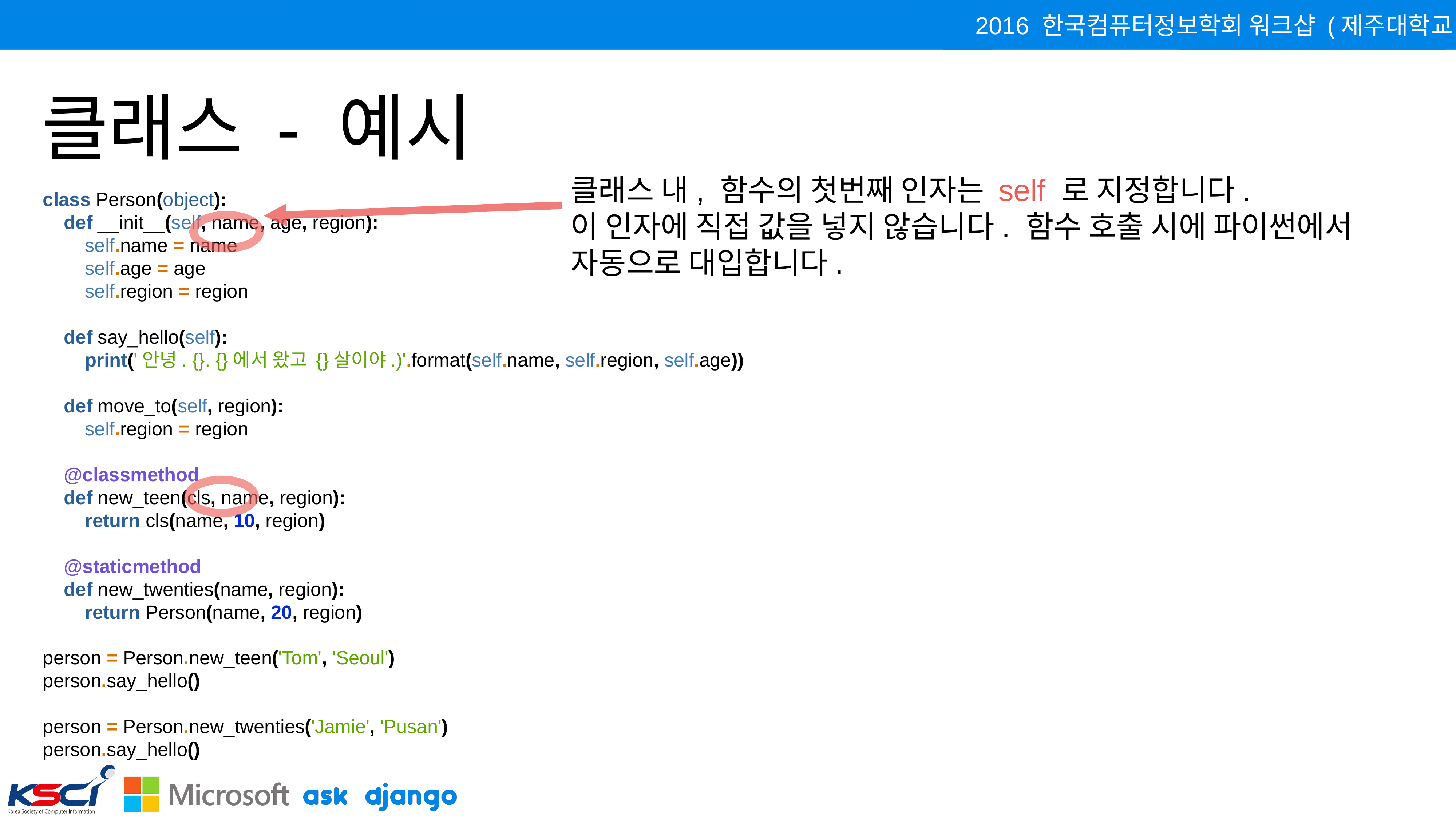

# 클래스 - 예시
클래스 내, 함수의 첫번째 인자는 self 로 지정합니다.
이 인자에 직접 값을 넣지 않습니다. 함수 호출 시에 파이썬에서
자동으로 대입합니다.
class Person(object):
    def __init__(self, name, age, region):
        self.name = name
        self.age = age
        self.region = region

    def say_hello(self):
        print('안녕. {}. {}에서 왔고 {}살이야.)'.format(self.name, self.region, self.age))

    def move_to(self, region):
        self.region = region

    @classmethod
    def new_teen(cls, name, region):
        return cls(name, 10, region)

    @staticmethod
    def new_twenties(name, region):
        return Person(name, 20, region)

person = Person.new_teen('Tom', 'Seoul')
person.say_hello()

person = Person.new_twenties('Jamie', 'Pusan')
person.say_hello()